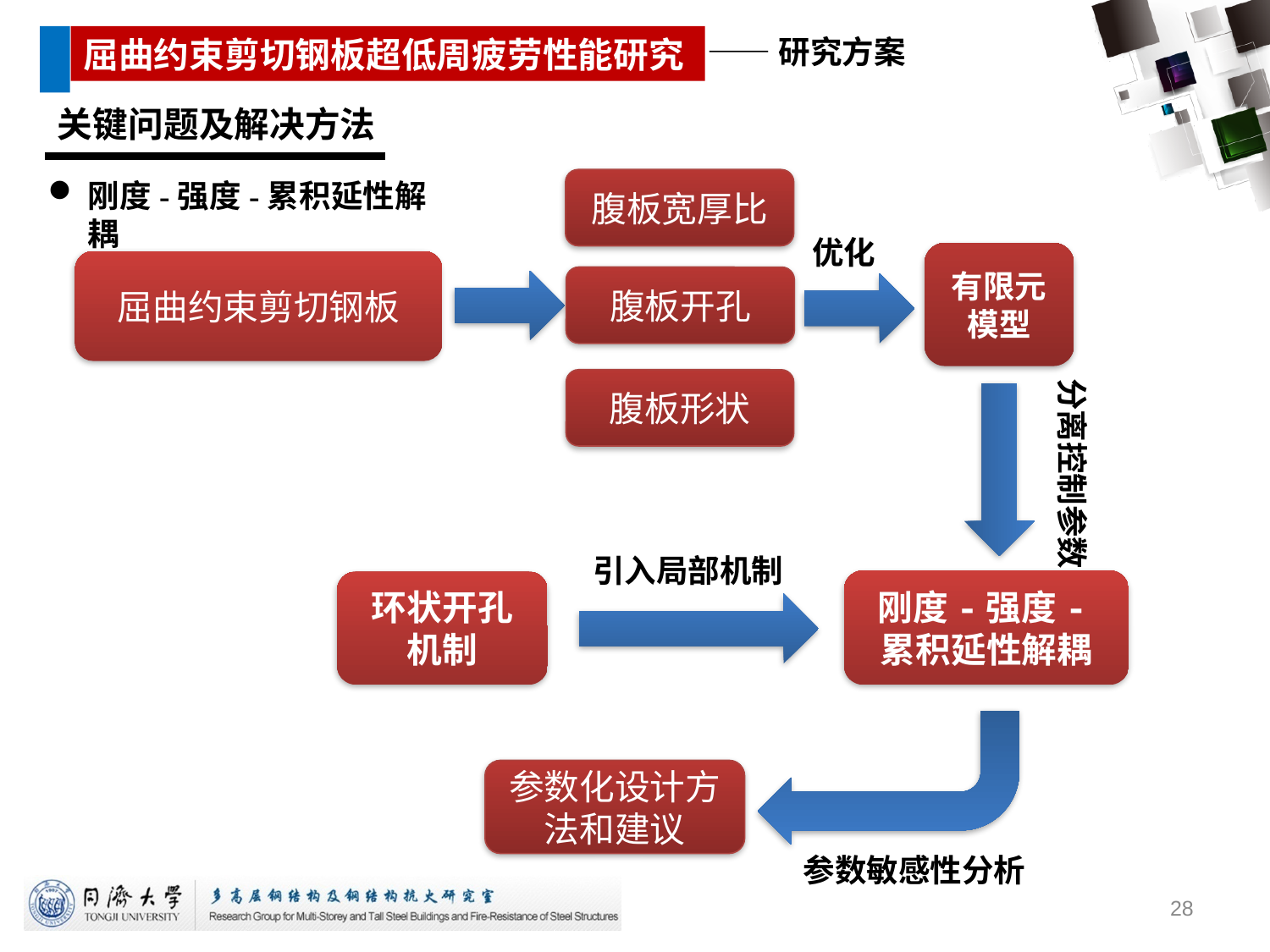

关键问题及解决方法
腹板宽厚比
刚度-强度-累积延性解耦
优化
有限元模型
屈曲约束剪切钢板
腹板开孔

分离控制参数
腹板形状

引入局部机制
刚度-强度-累积延性解耦
环状开孔机制

参数化设计方法和建议
参数敏感性分析
28